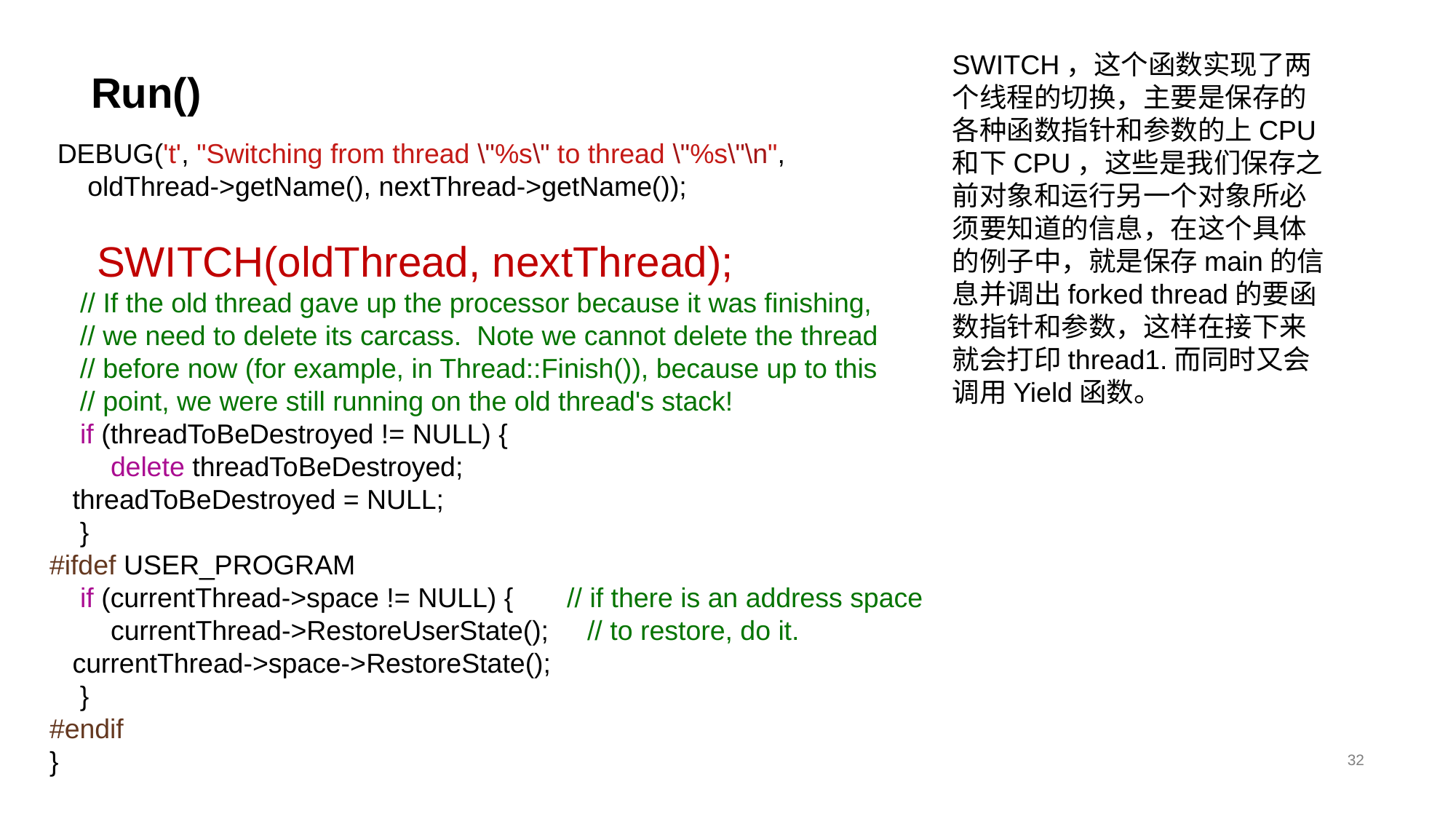

# Run()
SWITCH，这个函数实现了两个线程的切换，主要是保存的各种函数指针和参数的上CPU和下CPU，这些是我们保存之前对象和运行另一个对象所必须要知道的信息，在这个具体的例子中，就是保存main的信息并调出forked thread的要函数指针和参数，这样在接下来就会打印thread1.而同时又会调用Yield函数。
 DEBUG('t', "Switching from thread \"%s\" to thread \"%s\"\n",
     oldThread->getName(), nextThread->getName());
    SWITCH(oldThread, nextThread);
    // If the old thread gave up the processor because it was finishing,
    // we need to delete its carcass.  Note we cannot delete the thread
    // before now (for example, in Thread::Finish()), because up to this
    // point, we were still running on the old thread's stack!
    if (threadToBeDestroyed != NULL) {
        delete threadToBeDestroyed;
   threadToBeDestroyed = NULL;
    }
#ifdef USER_PROGRAM
    if (currentThread->space != NULL) {       // if there is an address space
        currentThread->RestoreUserState();     // to restore, do it.
   currentThread->space->RestoreState();
    }
#endif
}
32